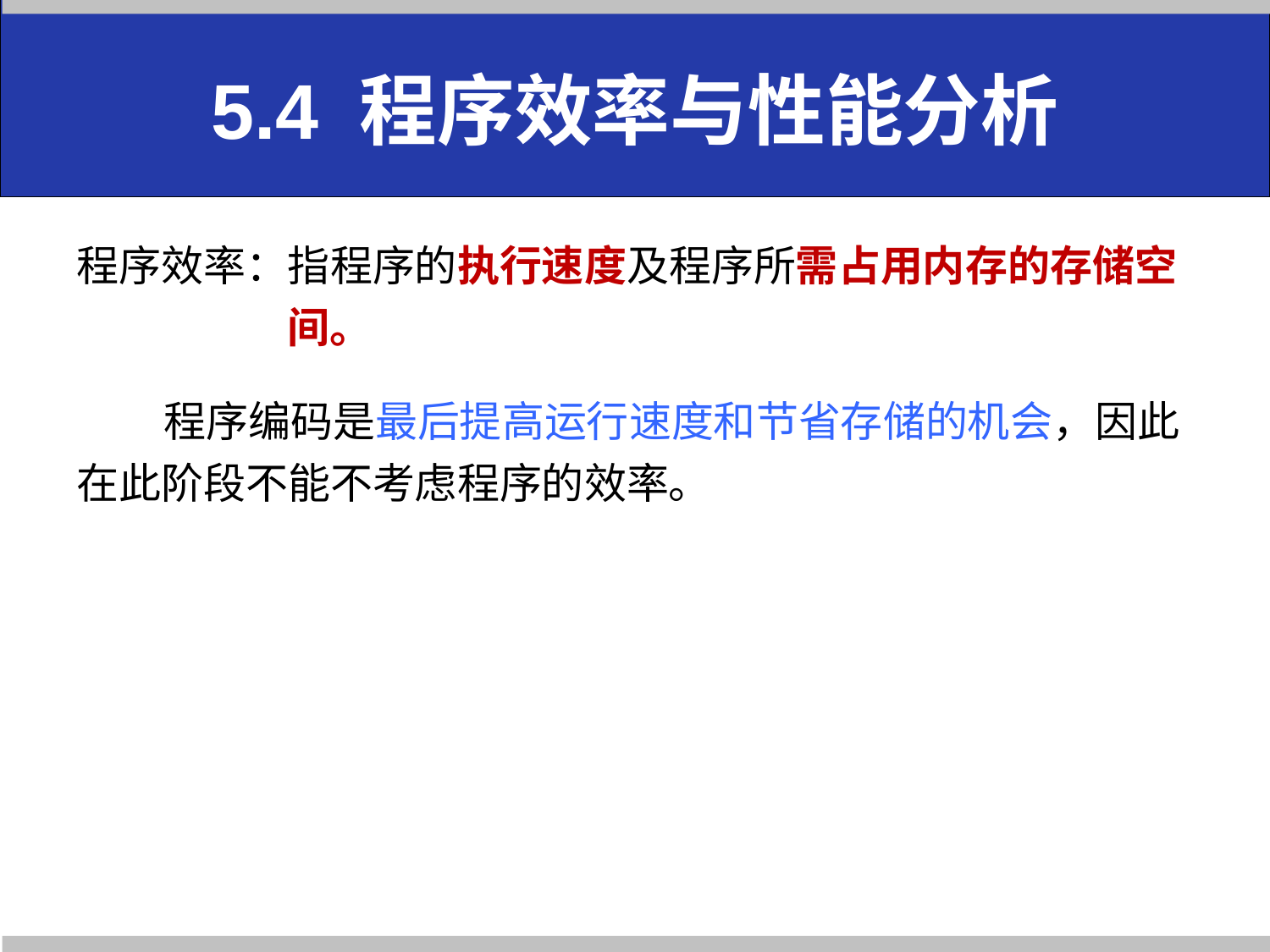

# 5.4 程序效率与性能分析
程序效率：指程序的执行速度及程序所需占用内存的存储空间。
程序编码是最后提高运行速度和节省存储的机会，因此在此阶段不能不考虑程序的效率。
708